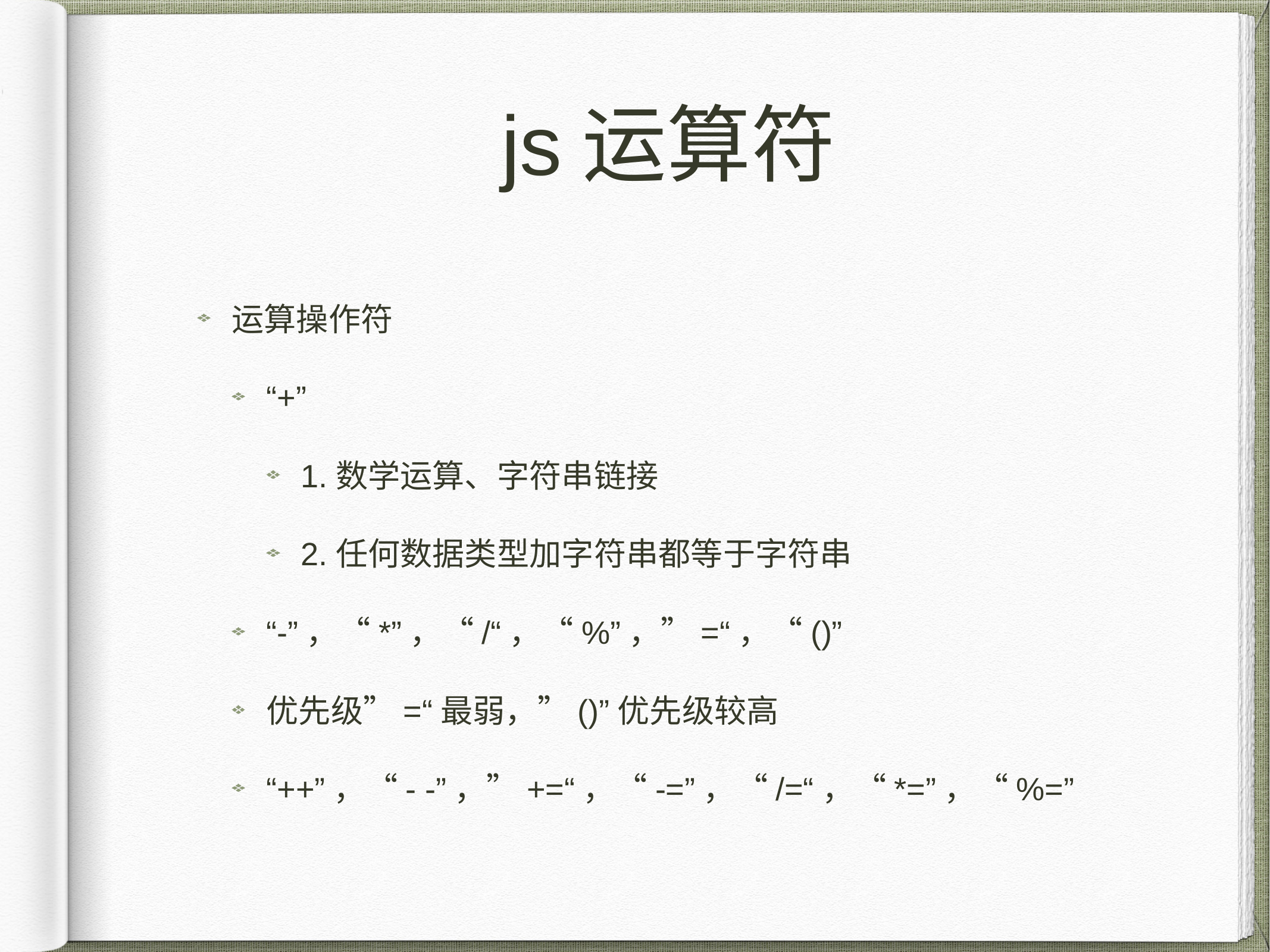

# js运算符
运算操作符
“+”
1.数学运算、字符串链接
2.任何数据类型加字符串都等于字符串
“-”，“*”，“/“，“%”，”=“，“()”
优先级”=“最弱，”()”优先级较高
“++”，“- -”，”+=“，“-=”，“/=“，“*=”，“%=”